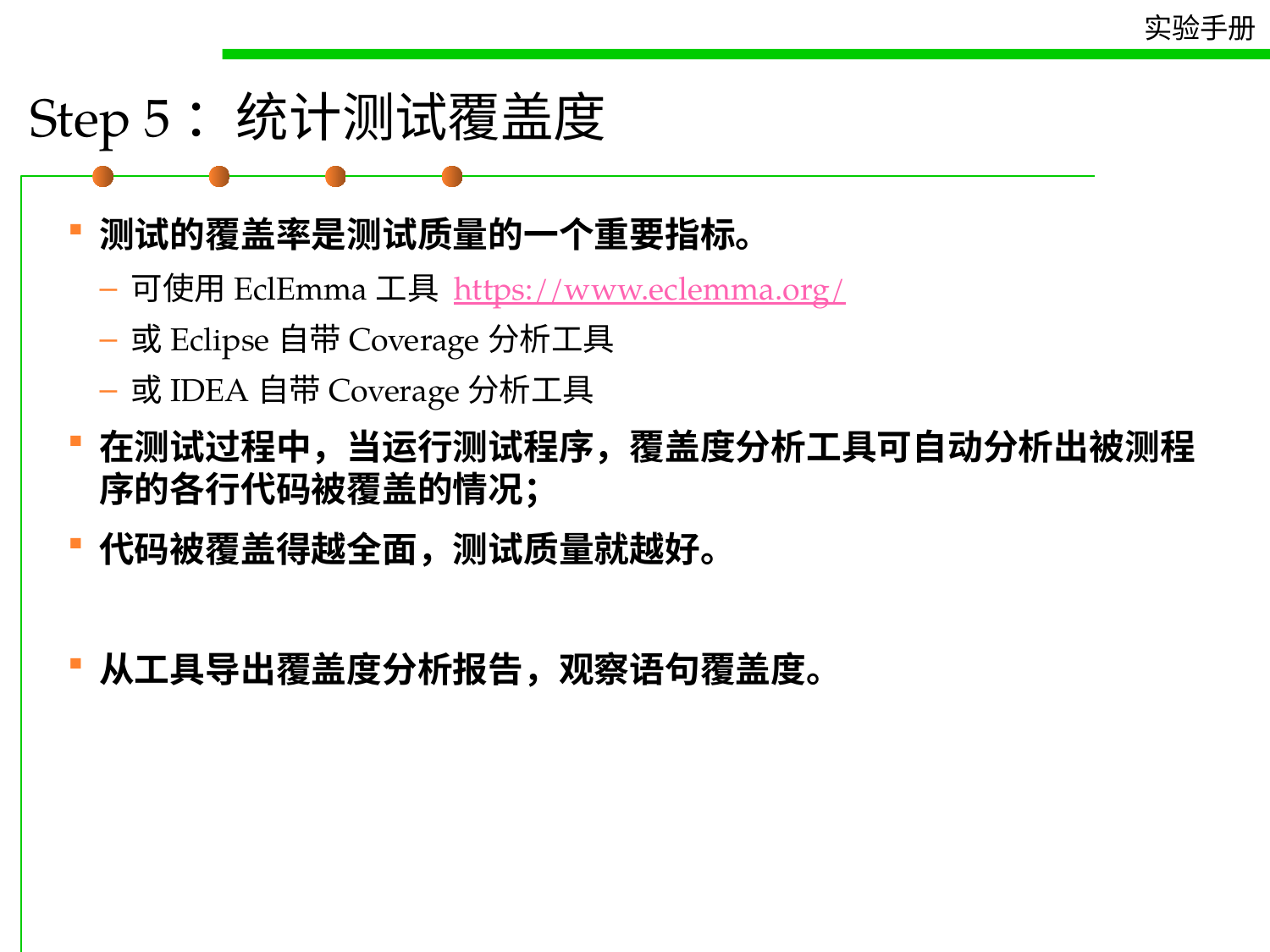

# Step 5：统计测试覆盖度
测试的覆盖率是测试质量的一个重要指标。
可使用EclEmma工具 https://www.eclemma.org/
或Eclipse自带Coverage分析工具
或IDEA自带Coverage分析工具
在测试过程中，当运行测试程序，覆盖度分析工具可自动分析出被测程序的各行代码被覆盖的情况；
代码被覆盖得越全面，测试质量就越好。

从工具导出覆盖度分析报告，观察语句覆盖度。